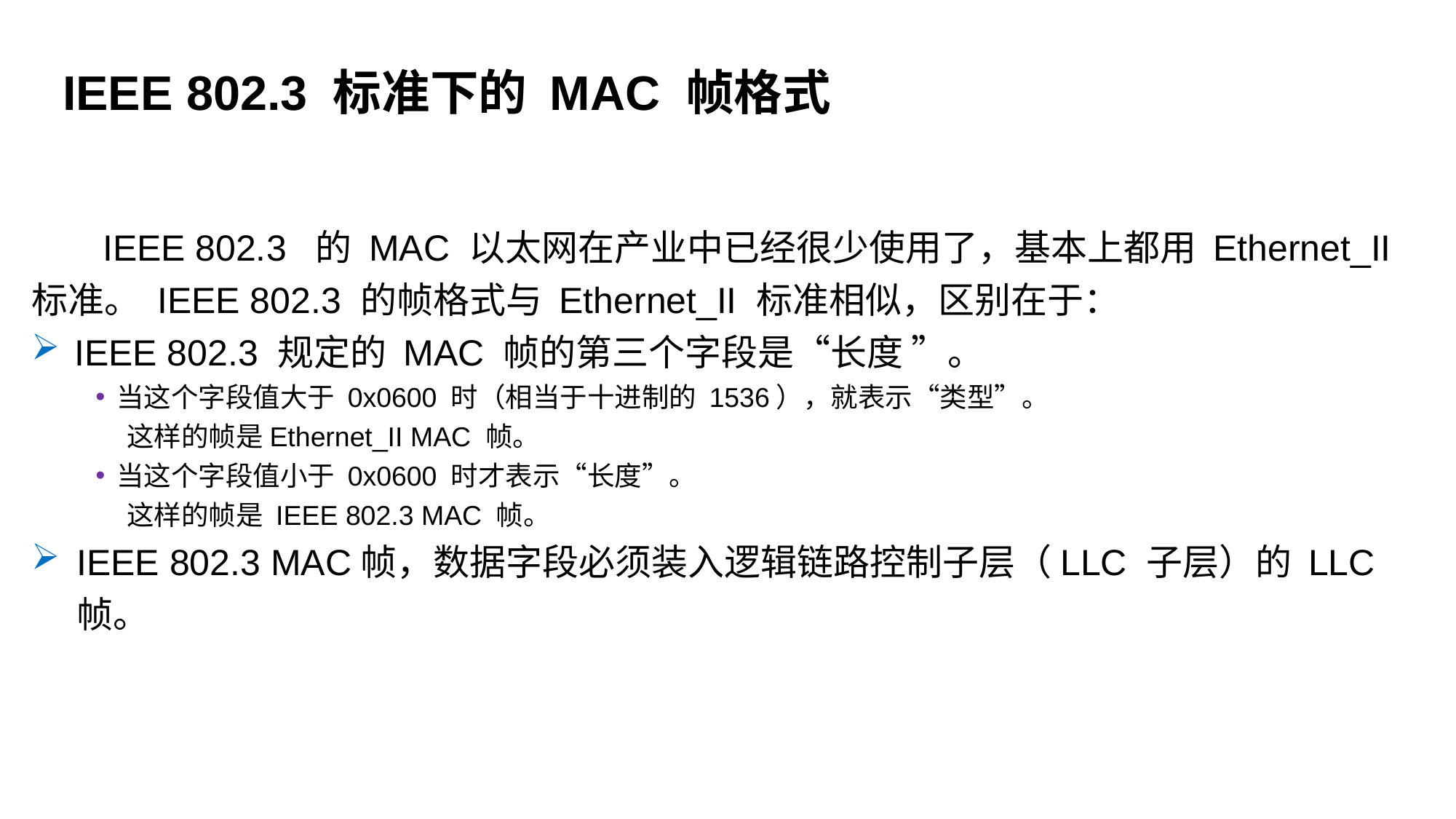

IEEE 802.3 标准下的 MAC 帧格式
       IEEE 802.3  的 MAC 以太网在产业中已经很少使用了，基本上都用 Ethernet_II 标准。 IEEE 802.3 的帧格式与 Ethernet_II 标准相似，区别在于：
IEEE 802.3 规定的 MAC 帧的第三个字段是“长度 ”。
当这个字段值大于 0x0600 时（相当于十进制的 1536），就表示“类型”。
    这样的帧是Ethernet_II MAC 帧。
当这个字段值小于 0x0600 时才表示“长度”。
    这样的帧是 IEEE 802.3 MAC 帧。
IEEE 802.3 MAC帧，数据字段必须装入逻辑链路控制子层（LLC 子层）的 LLC 帧。